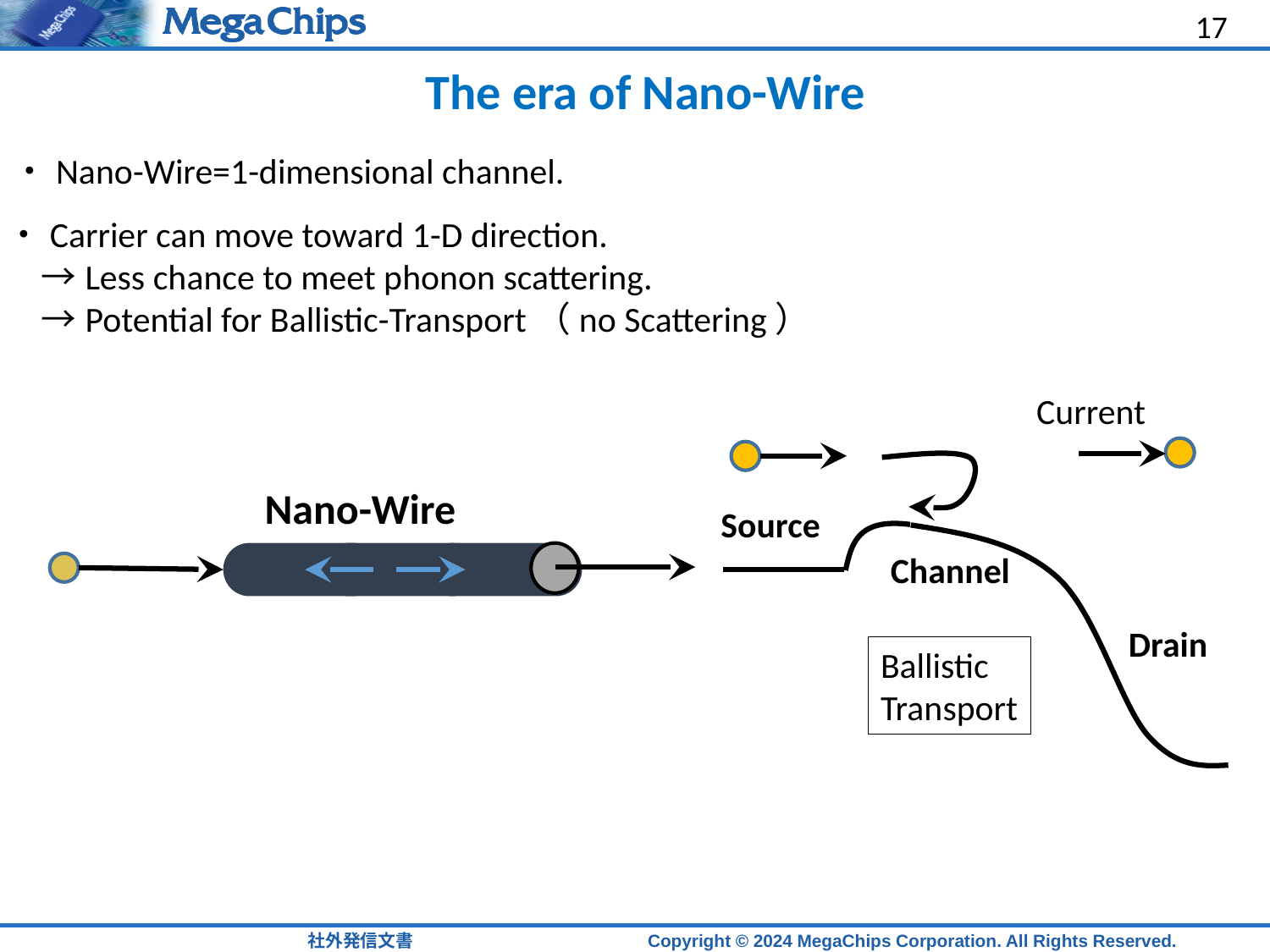

17
# The era of Nano-Wire
・Nano-Wire=1-dimensional channel.
・Carrier can move toward 1-D direction.
　→Less chance to meet phonon scattering.
　→Potential for Ballistic-Transport（no Scattering）
Current

Source

Channel
Drain
Ballistic
Transport
Nano-Wire

社外発信文書